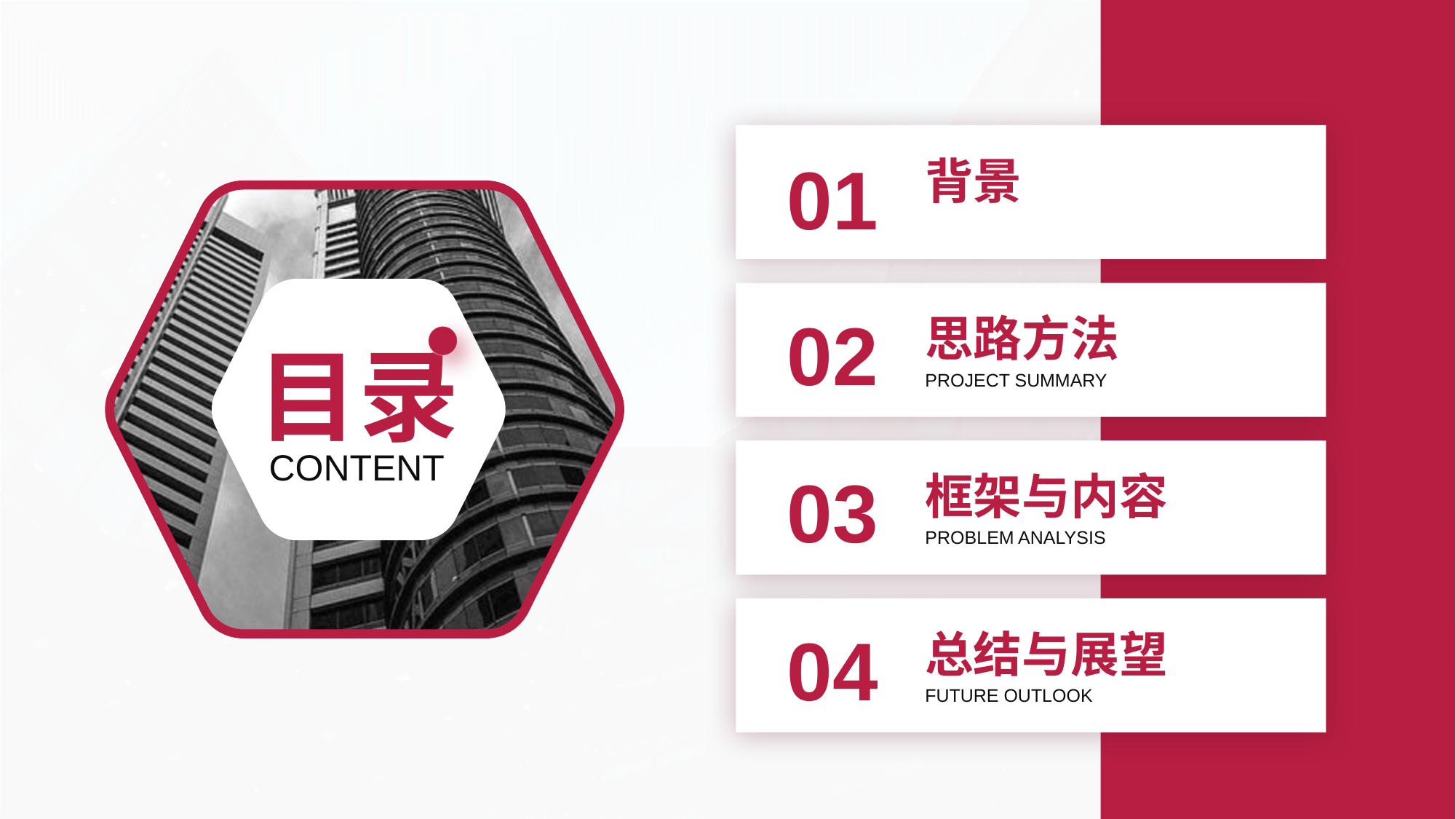

01
背景
02
思路方法

目录
PROJECT SUMMARY
CONTENT
03
框架与内容
PROBLEM ANALYSIS
04
总结与展望
FUTURE OUTLOOK